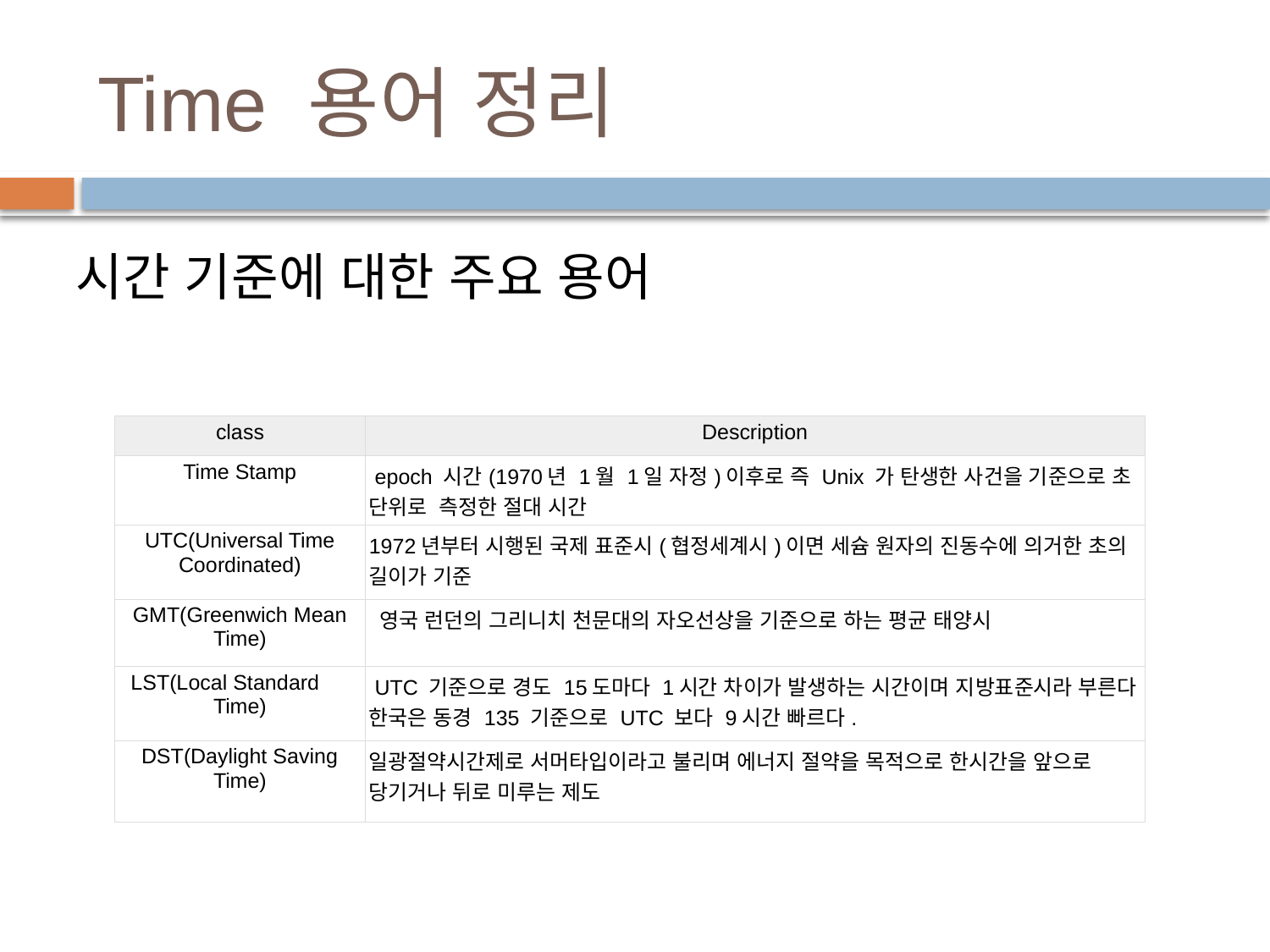

# Time 용어 정리
시간 기준에 대한 주요 용어
| class | Description |
| --- | --- |
| Time Stamp | epoch 시간(1970년 1월 1일 자정)이후로 즉 Unix 가 탄생한 사건을 기준으로 초 단위로 측정한 절대 시간 |
| UTC(Universal Time Coordinated) | 1972년부터 시행된 국제 표준시(협정세계시)이면 세슘 원자의 진동수에 의거한 초의 길이가 기준 |
| GMT(Greenwich Mean Time) | 영국 런던의 그리니치 천문대의 자오선상을 기준으로 하는 평균 태양시 |
| LST(Local Standard Time) | UTC 기준으로 경도 15도마다 1시간 차이가 발생하는 시간이며 지방표준시라 부른다 한국은 동경 135 기준으로 UTC 보다 9시간 빠르다. |
| DST(Daylight Saving Time) | 일광절약시간제로 서머타입이라고 불리며 에너지 절약을 목적으로 한시간을 앞으로 당기거나 뒤로 미루는 제도 |